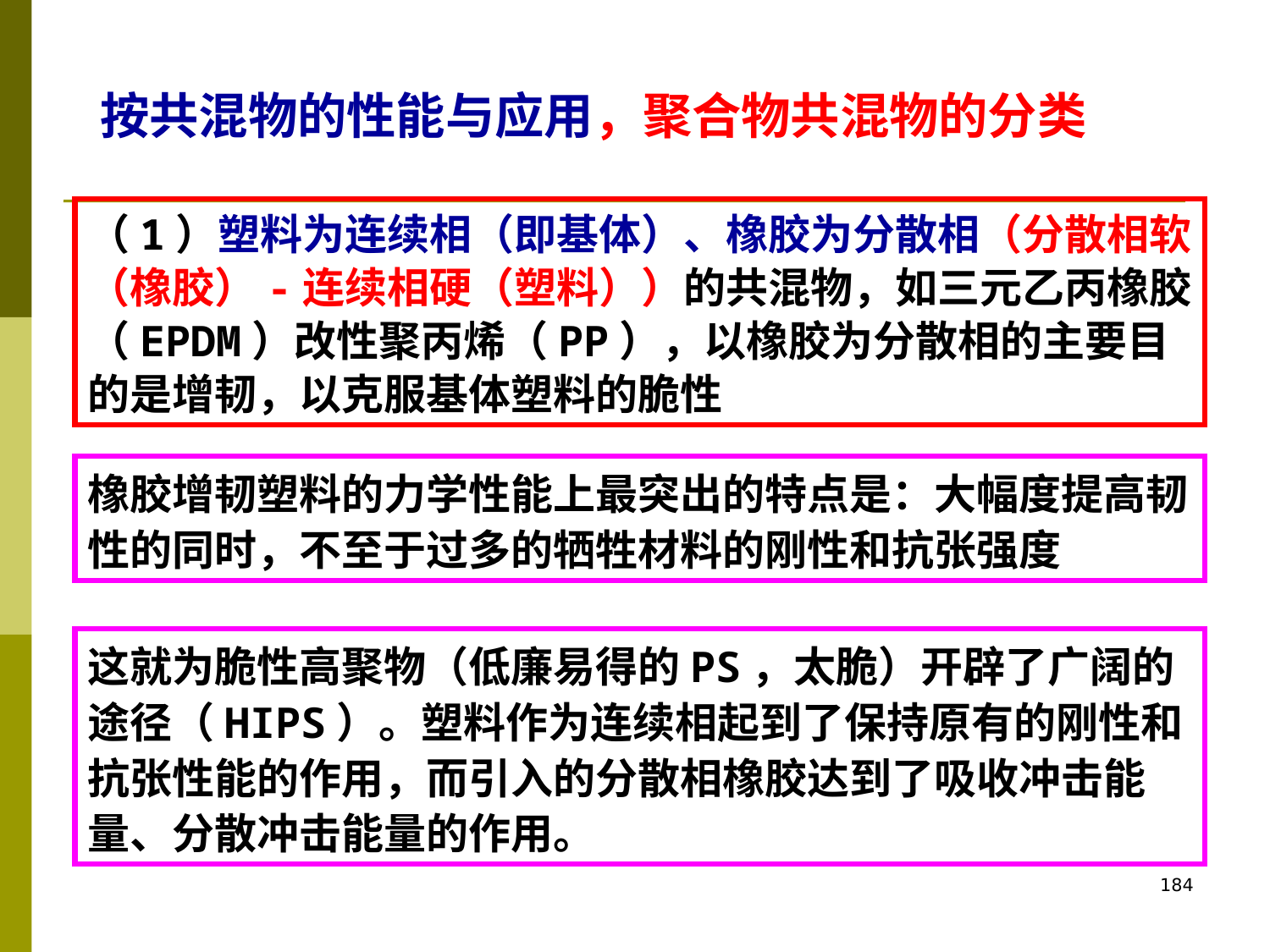

按共混物的性能与应用，聚合物共混物的分类
（1）塑料为连续相（即基体）、橡胶为分散相（分散相软（橡胶）-连续相硬（塑料））的共混物，如三元乙丙橡胶（EPDM）改性聚丙烯（PP），以橡胶为分散相的主要目的是增韧，以克服基体塑料的脆性
橡胶增韧塑料的力学性能上最突出的特点是：大幅度提高韧性的同时，不至于过多的牺牲材料的刚性和抗张强度
这就为脆性高聚物（低廉易得的PS，太脆）开辟了广阔的途径（HIPS）。塑料作为连续相起到了保持原有的刚性和抗张性能的作用，而引入的分散相橡胶达到了吸收冲击能量、分散冲击能量的作用。
184